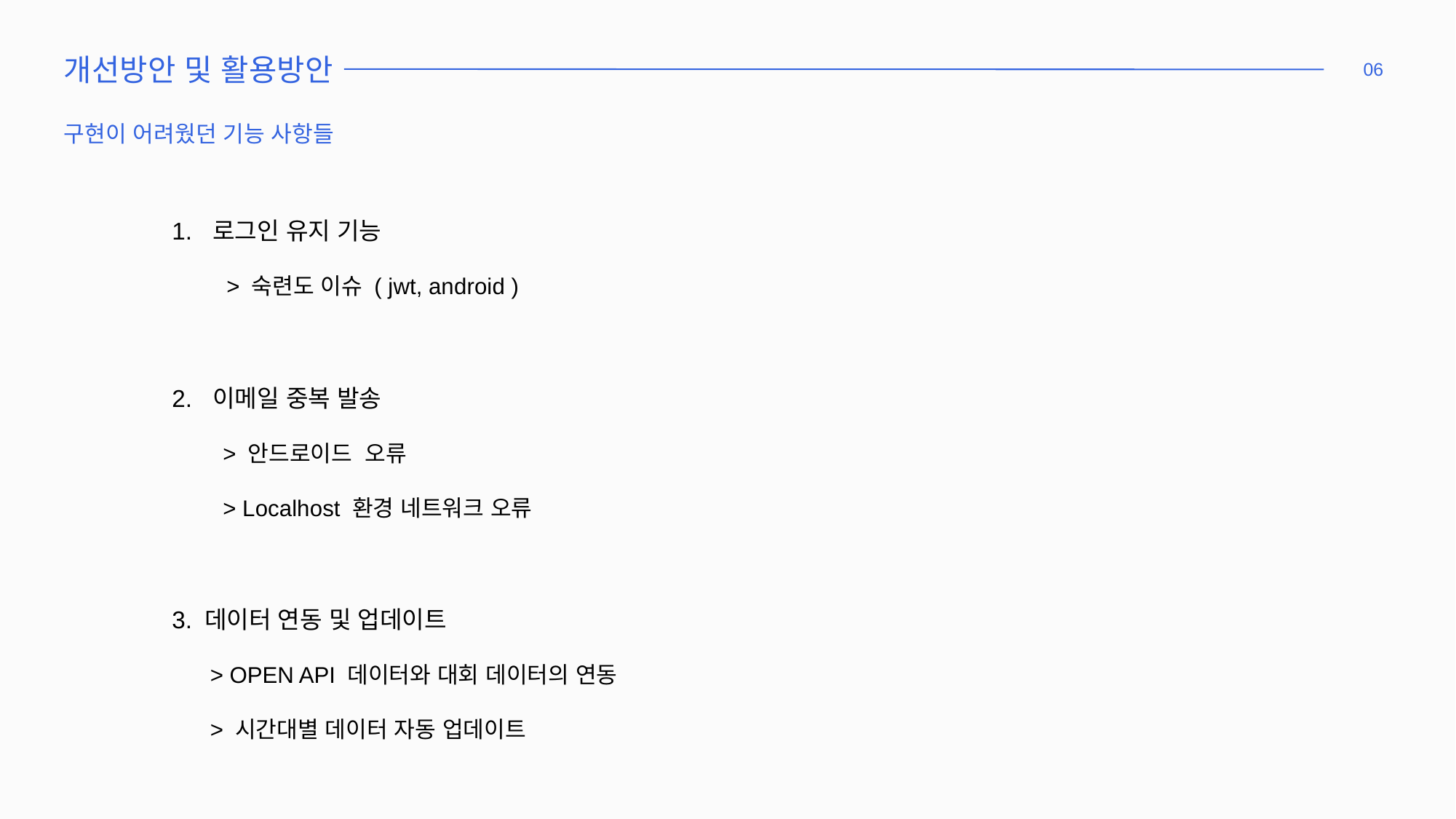

개선방안 및 활용방안
06
구현이 어려웠던 기능 사항들
로그인 유지 기능
> 숙련도 이슈 ( jwt, android )

이메일 중복 발송
        > 안드로이드  오류
        > Localhost 환경 네트워크 오류

3. 데이터 연동 및 업데이트
      > OPEN API 데이터와 대회 데이터의 연동
      > 시간대별 데이터 자동 업데이트